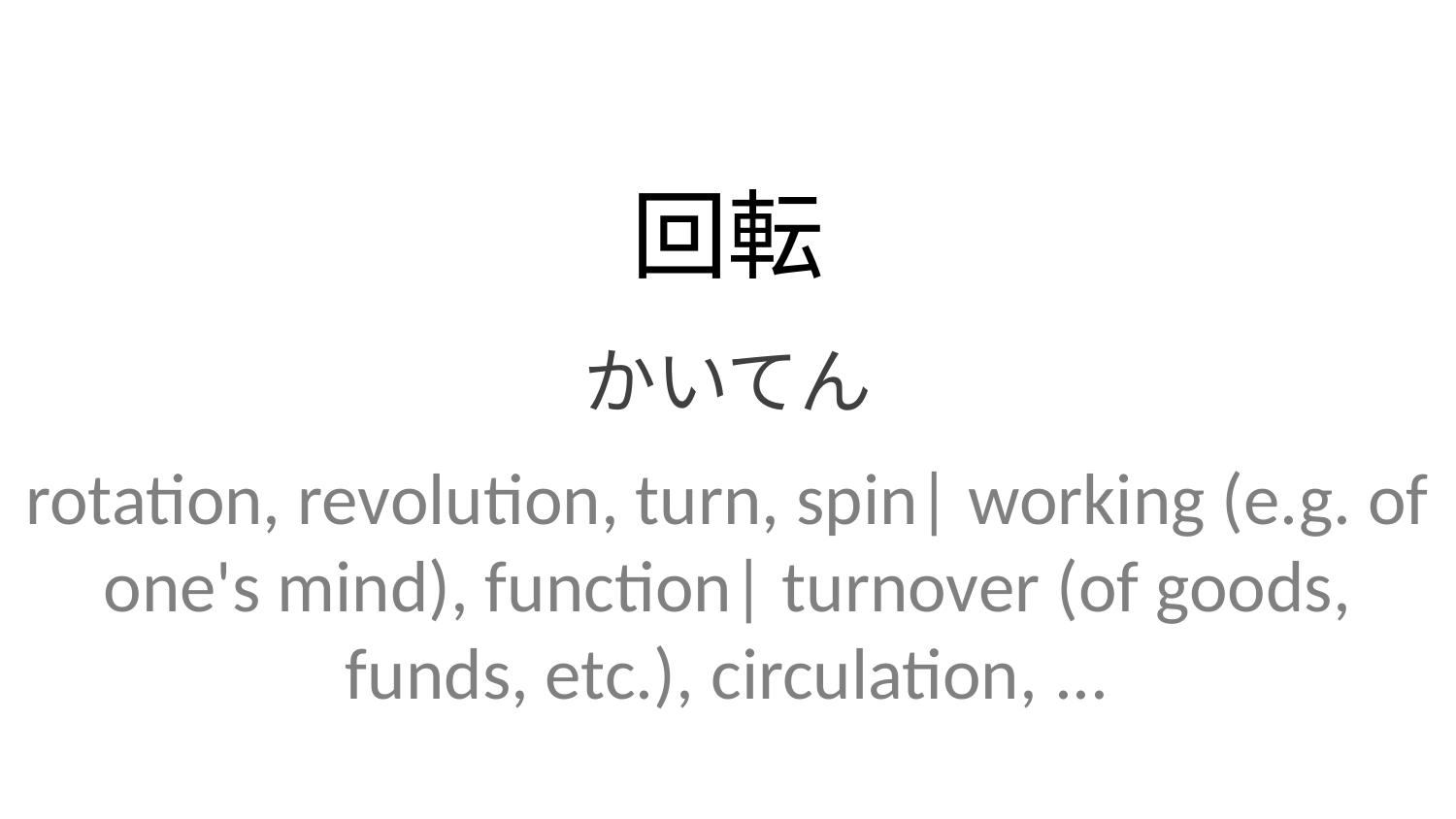

回転

かいてん
rotation, revolution, turn, spin| working (e.g. of one's mind), function| turnover (of goods, funds, etc.), circulation, ...